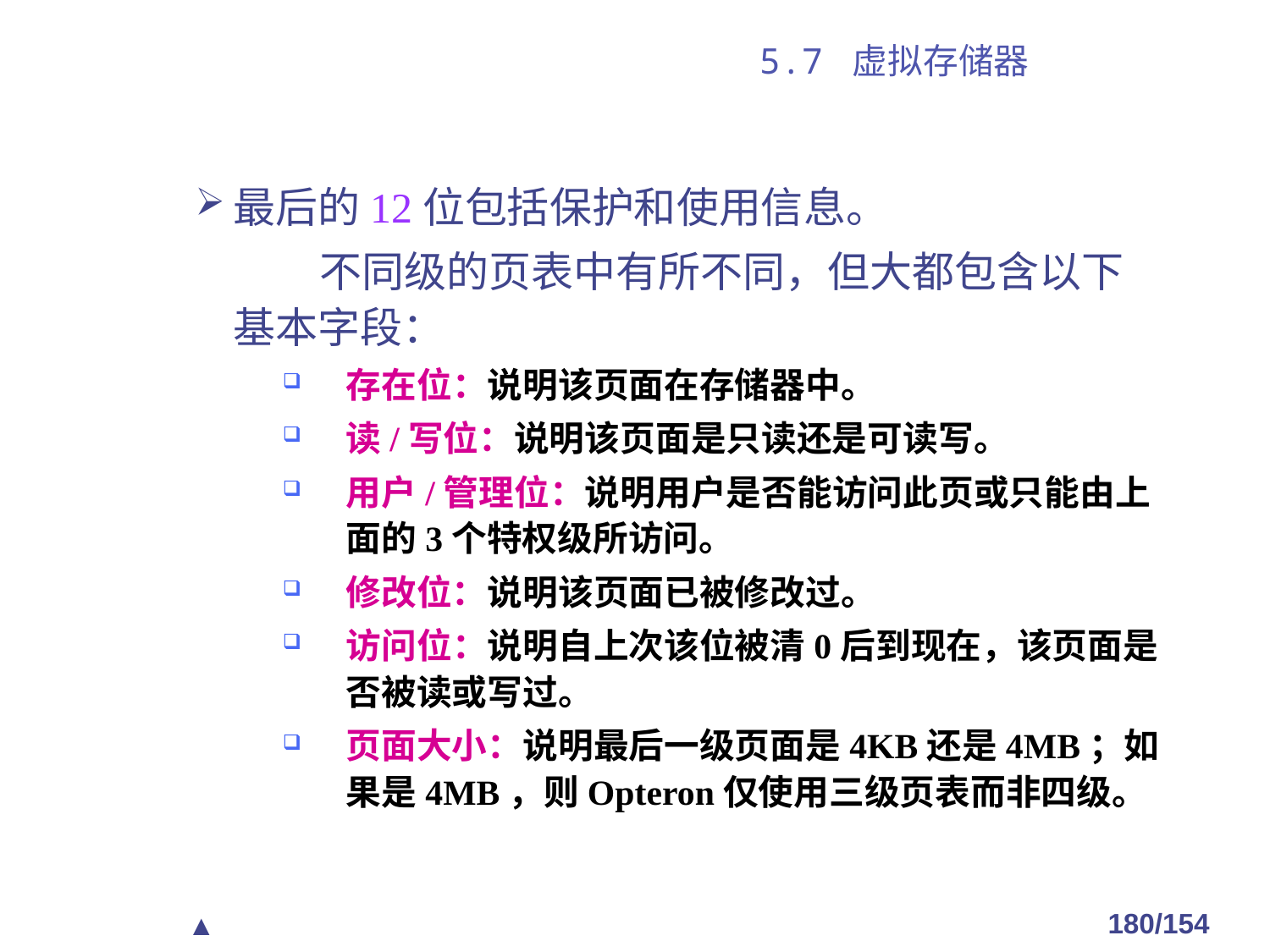

# 5.7 虚拟存储器
最后的12位包括保护和使用信息。
            不同级的页表中有所不同，但大都包含以下基本字段：
存在位：说明该页面在存储器中。
读/写位：说明该页面是只读还是可读写。
用户/管理位：说明用户是否能访问此页或只能由上面的3个特权级所访问。
修改位：说明该页面已被修改过。
访问位：说明自上次该位被清0后到现在，该页面是否被读或写过。
页面大小：说明最后一级页面是4KB还是4MB；如果是4MB，则Opteron仅使用三级页表而非四级。